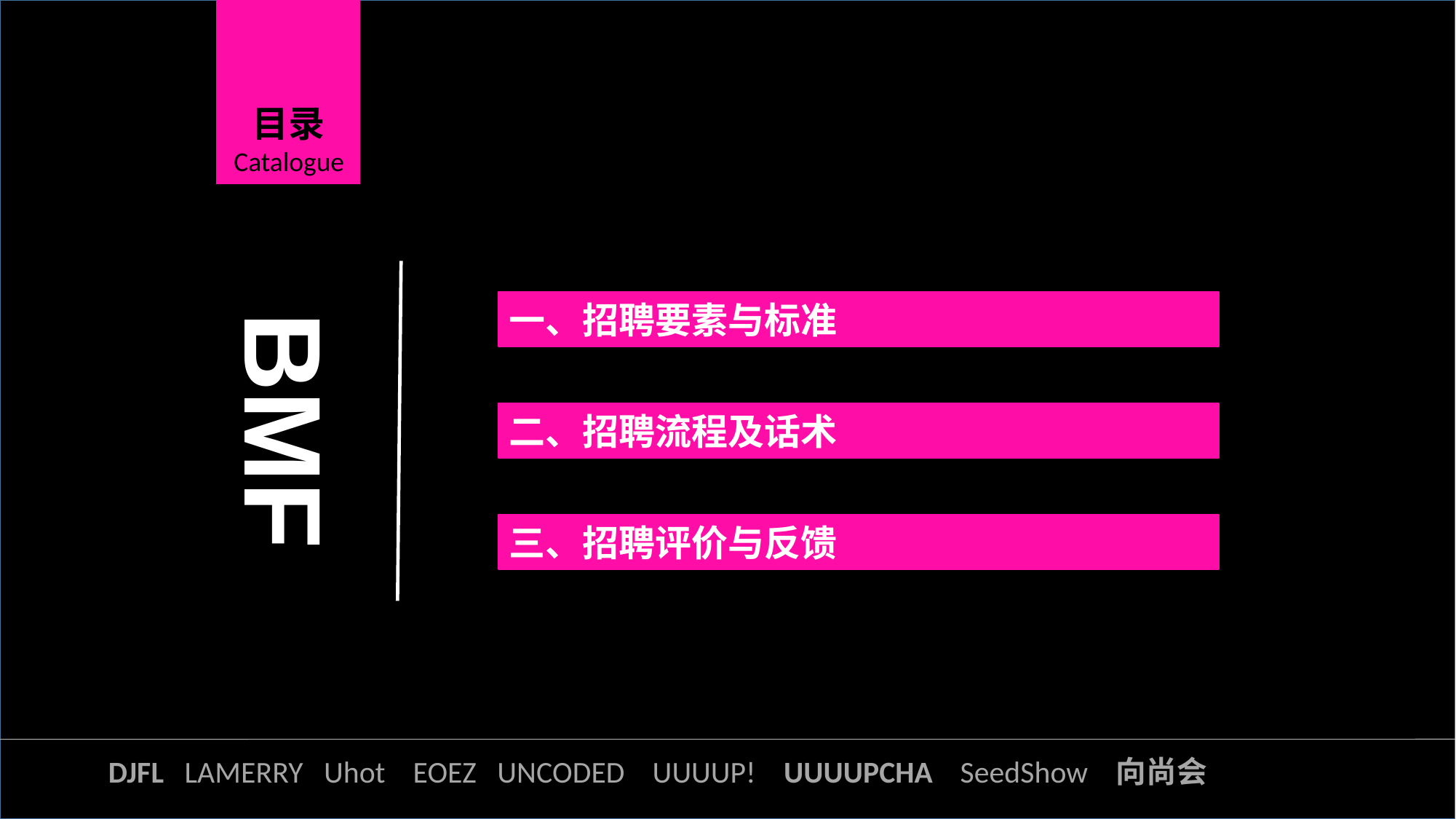

目录
 Catalogue
BMF
一、招聘要素与标准
二、招聘流程及话术
三、招聘评价与反馈
    DJFL   LAMERRY   Uhot    EOEZ   UNCODED    UUUUP!    UUUUPCHA    SeedShow   向尚会